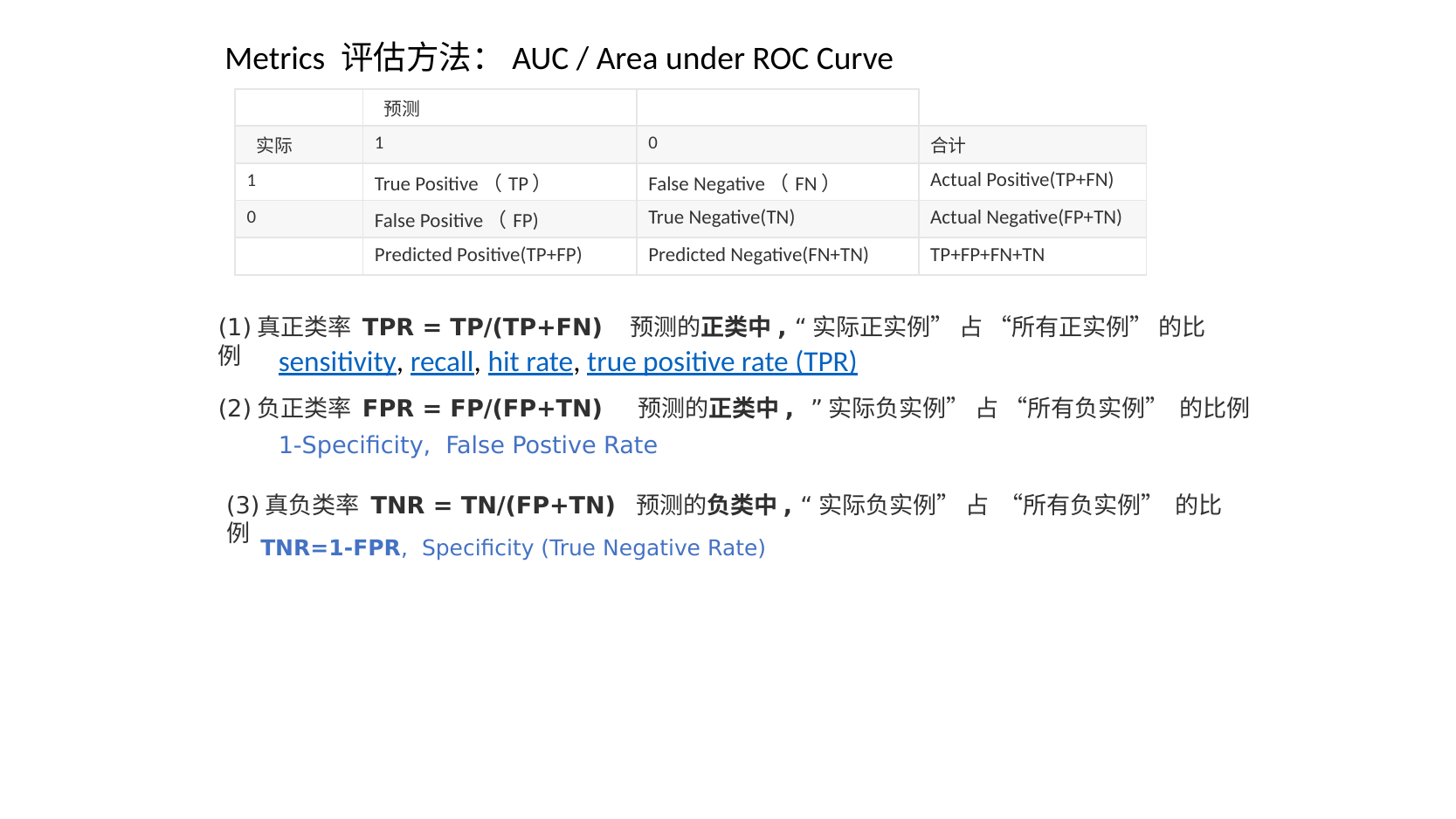

Metrics 评估方法：AUC / Area under ROC Curve
|  | 预测 |  |  |
| --- | --- | --- | --- |
| 实际 | 1 | 0 | 合计 |
| 1 | True Positive（TP） | False Negative（FN） | Actual Positive(TP+FN) |
| 0 | False Positive（FP) | True Negative(TN) | Actual Negative(FP+TN) |
|  | Predicted Positive(TP+FP) | Predicted Negative(FN+TN) | TP+FP+FN+TN |
(1)真正类率 TPR = TP/(TP+FN)   预测的正类中, “实际正实例” 占 “所有正实例” 的比例
sensitivity, recall, hit rate, true positive rate (TPR)
(2)负正类率 FPR = FP/(FP+TN)    预测的正类中,  ”实际负实例” 占 “所有负实例”  的比例
1-Specificity,  False Postive Rate
(3)真负类率 TNR = TN/(FP+TN)  预测的负类中, “实际负实例” 占  “所有负实例”  的比例
 TNR=1-FPR,  Specificity (True Negative Rate)